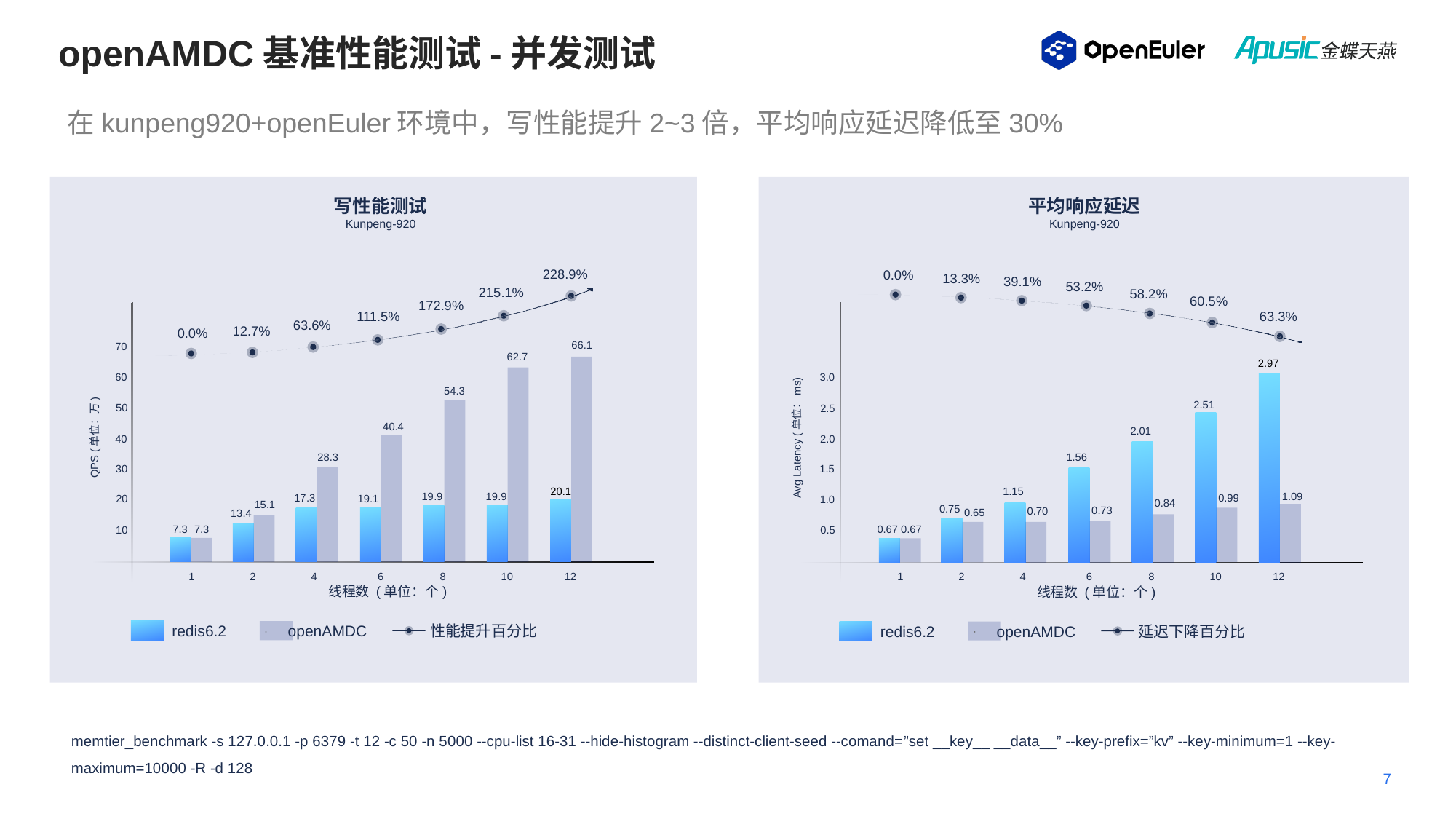

# openAMDC基准性能测试-并发测试
在kunpeng920+openEuler环境中，写性能提升2~3倍，平均响应延迟降低至30%

平均响应延迟
Kunpeng-920
写性能测试
Kunpeng-920
228.9%
0.0%
13.3%
39.1%
53.2%
215.1%
58.2%

60.5%

172.9%

63.3%
111.5%

63.6%

12.7%

0.0%

70
66.1

62.7

2.97

60
3.0

54.3
2.51

50
2.5

40.4
2.01
QPS (单位：万)
Avg Latency (单位：ms)
40
2.0

1.56
28.3
30
1.5

1.15
20.1
19.9
19.9
0.99
17.3
20
1.09
19.1
1.0
0.84
15.1

0.75
0.73

0.70

0.65

13.4

7.3
7.3
0.67
0.67

10
0.5

1
2
4
6
8
10
12
1
2
4
6
8
10
12
线程数 (单位：个)
线程数 (单位：个)
redis6.2
openAMDC
性能提升百分比
redis6.2
openAMDC
延迟下降百分比

·
·

memtier_benchmark -s 127.0.0.1 -p 6379 -t 12 -c 50 -n 5000 --cpu-list 16-31 --hide-histogram --distinct-client-seed --comand=”set __key__ __data__” --key-prefix=”kv” --key-minimum=1 --key-maximum=10000 -R -d 128